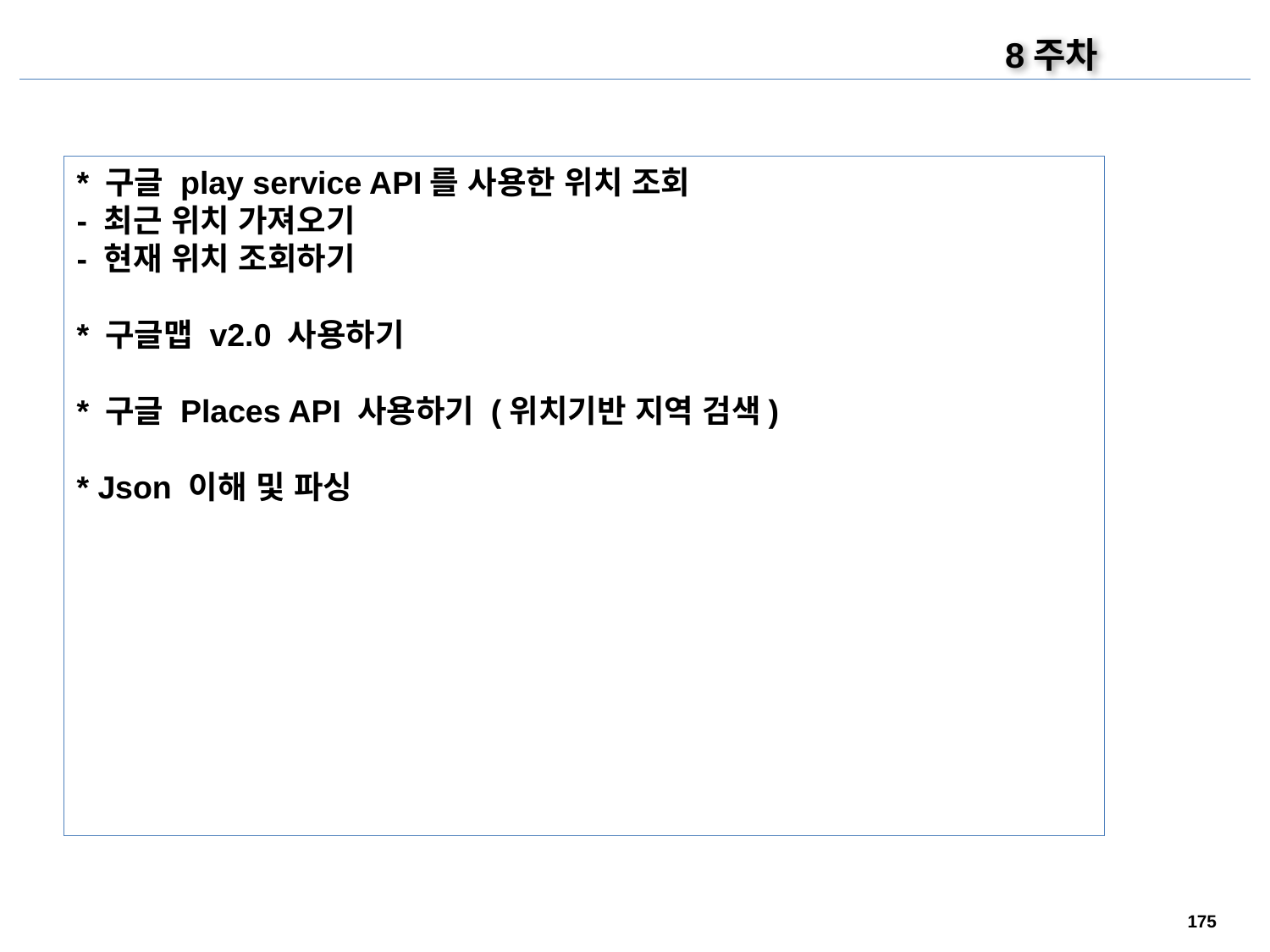

8주차
* 구글 play service API를 사용한 위치 조회
- 최근 위치 가져오기
- 현재 위치 조회하기

* 구글맵 v2.0 사용하기

* 구글 Places API 사용하기 (위치기반 지역 검색)

* Json 이해 및 파싱